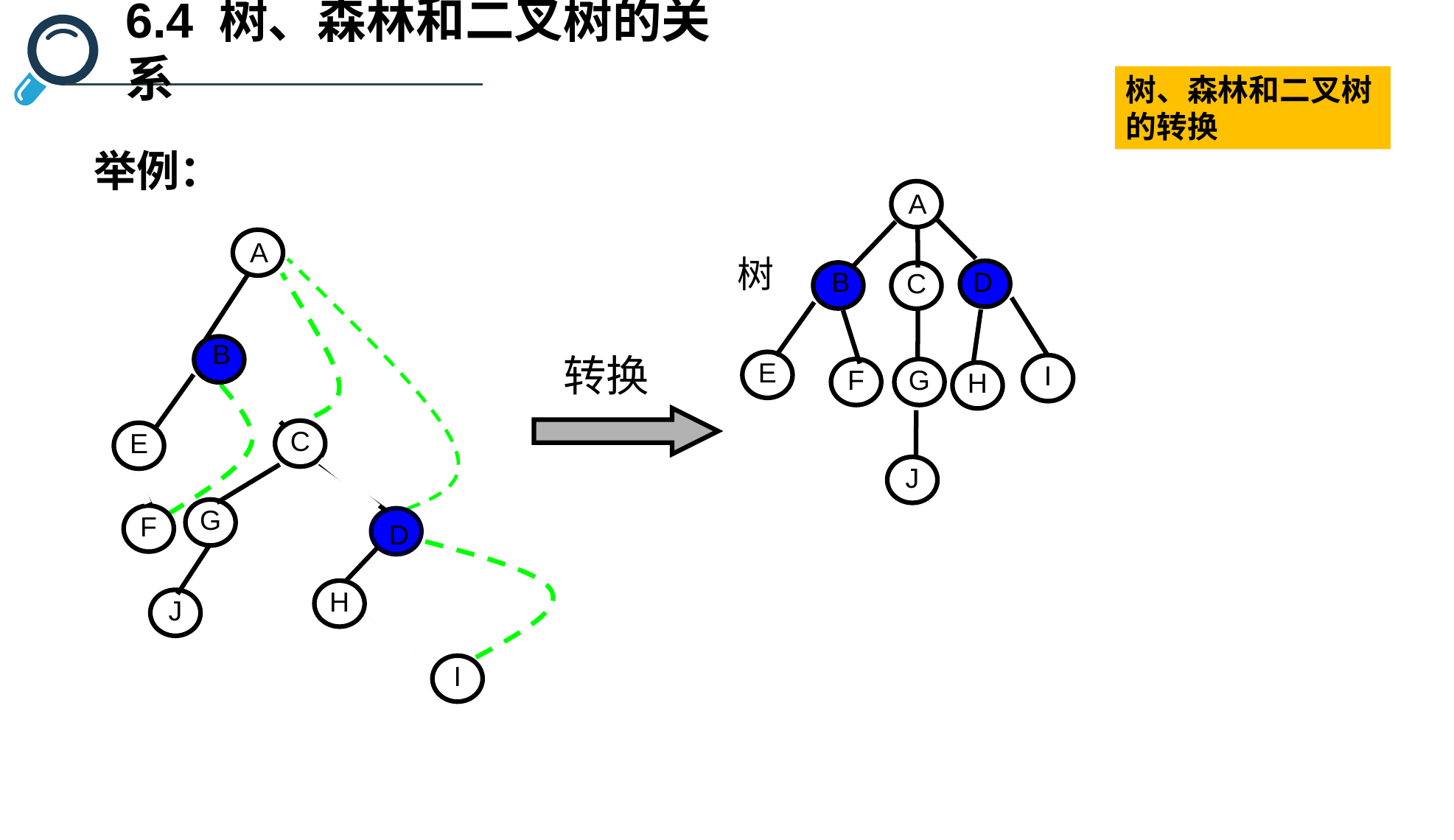

6.4 树、森林和二叉树的关系
树、森林和二叉树的转换
举例：

A

C
B
D

E
I
F
G
H

J
树

A

C

B

E

G
F

D

H
J

I

转换